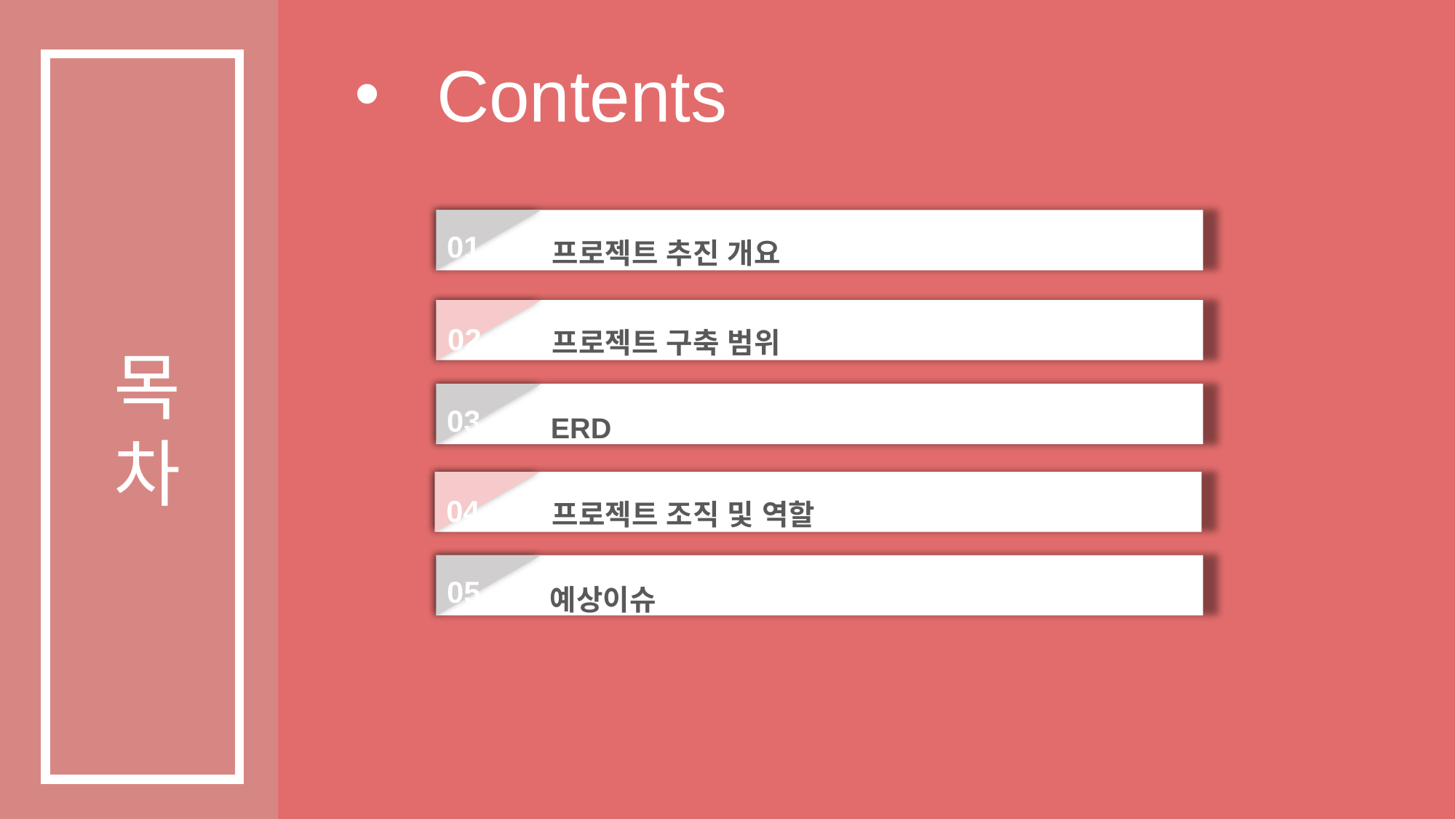

Contents

프로젝트 추진 개요

01
프로젝트 구축 범위

02
목차
ERD

03
프로젝트 조직 및 역할

04
예상이슈

05